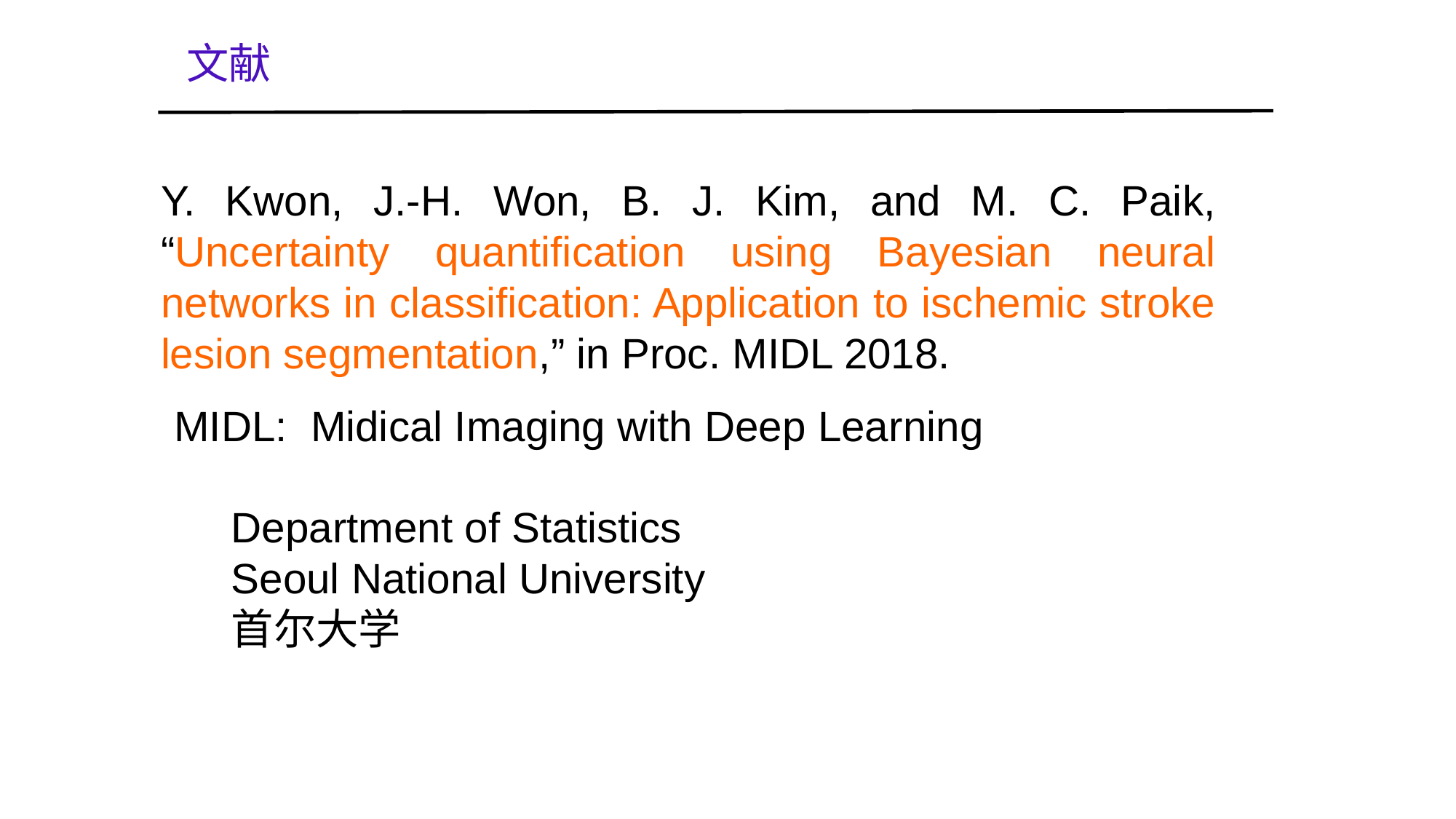

文献
Y. Kwon, J.-H. Won, B. J. Kim, and M. C. Paik, “Uncertainty quantiﬁcation using Bayesian neural networks in classiﬁcation: Application to ischemic stroke lesion segmentation,” in Proc. MIDL 2018.

MIDL:  Midical Imaging with Deep Learning
Department of Statistics
Seoul National University
首尔大学